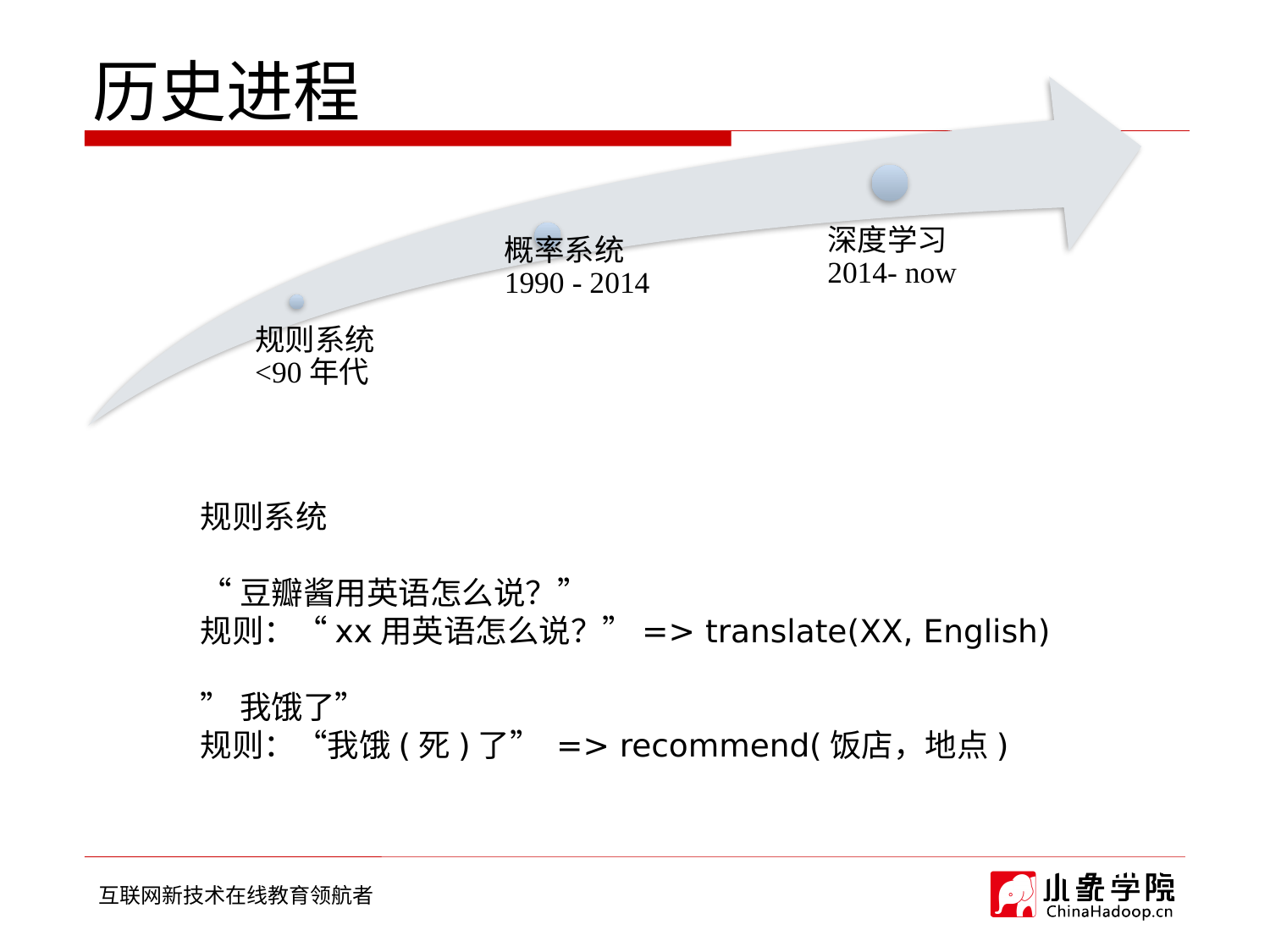

# 历史进程
规则系统
<90年代
概率系统 1990 - 2014
深度学习 2014- now
规则系统

“豆瓣酱用英语怎么说？”
规则：“xx用英语怎么说？”=> translate(XX, English)

”我饿了”
规则：“我饿(死)了” => recommend(饭店，地点)